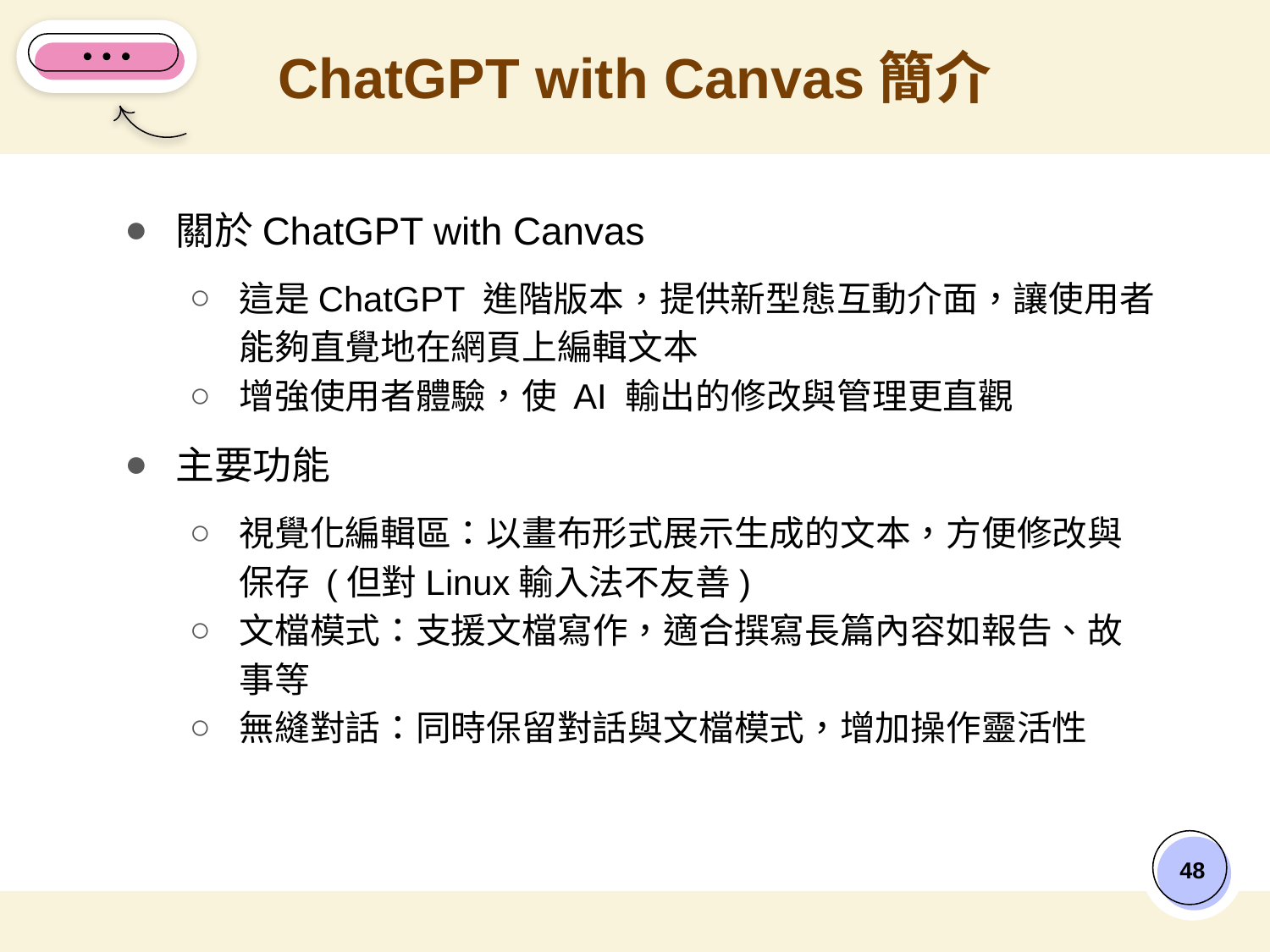

# ChatGPT with Canvas簡介
關於ChatGPT with Canvas
這是ChatGPT 進階版本，提供新型態互動介面，讓使用者能夠直覺地在網頁上編輯文本
增強使用者體驗，使 AI 輸出的修改與管理更直觀
主要功能
視覺化編輯區：以畫布形式展示生成的文本，方便修改與保存 (但對Linux輸入法不友善)
文檔模式：支援文檔寫作，適合撰寫長篇內容如報告、故事等
無縫對話：同時保留對話與文檔模式，增加操作靈活性
48